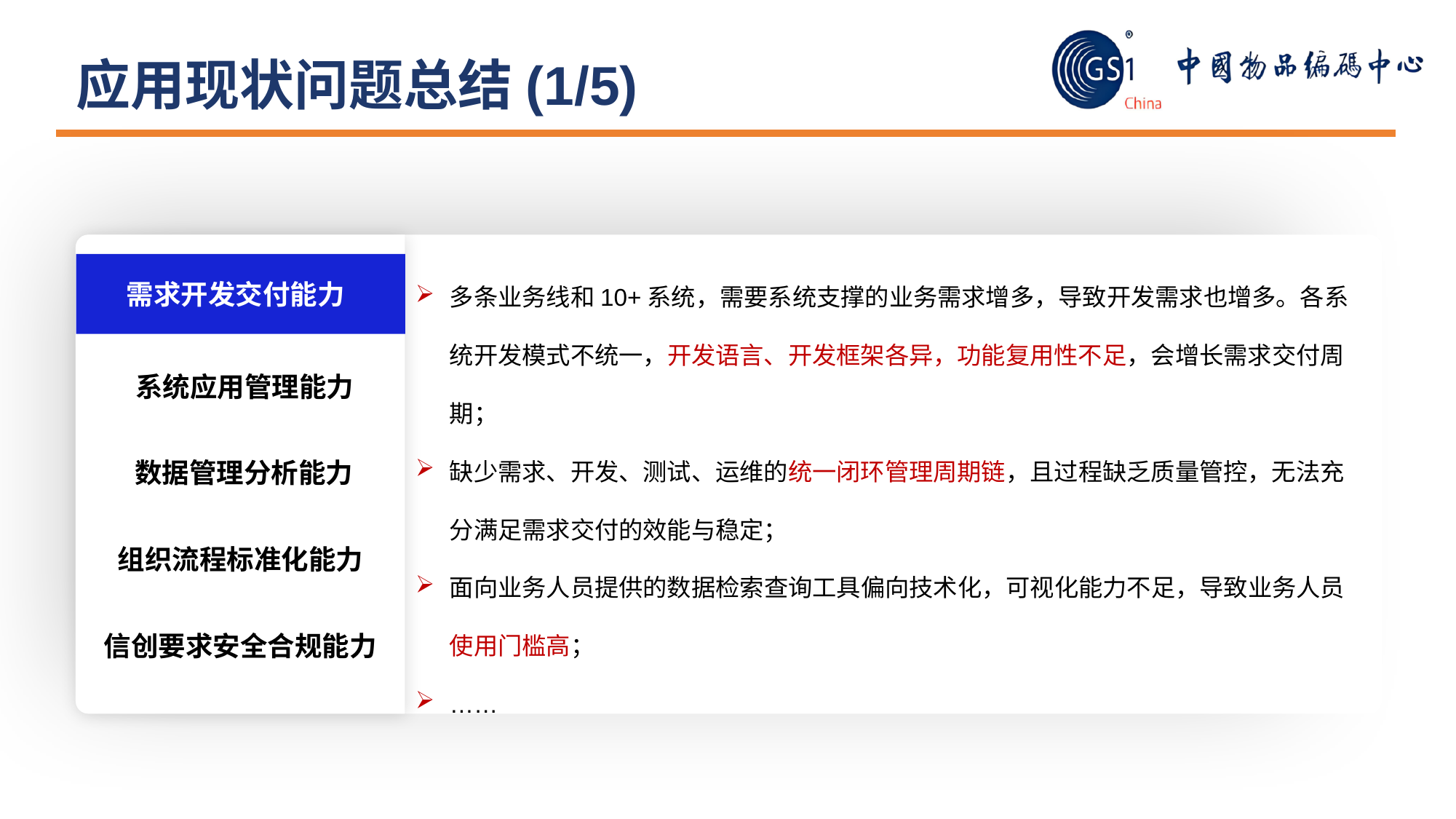

应用现状问题总结(1/5)

多条业务线和10+系统，需要系统支撑的业务需求增多，导致开发需求也增多。各系统开发模式不统一，开发语言、开发框架各异，功能复用性不足，会增长需求交付周期；
缺少需求、开发、测试、运维的统一闭环管理周期链，且过程缺乏质量管控，无法充分满足需求交付的效能与稳定；
面向业务人员提供的数据检索查询工具偏向技术化，可视化能力不足，导致业务人员使用门槛高；
……

需求开发交付能力

系统应用管理能力
数据管理分析能力
组织流程标准化能力
信创要求安全合规能力